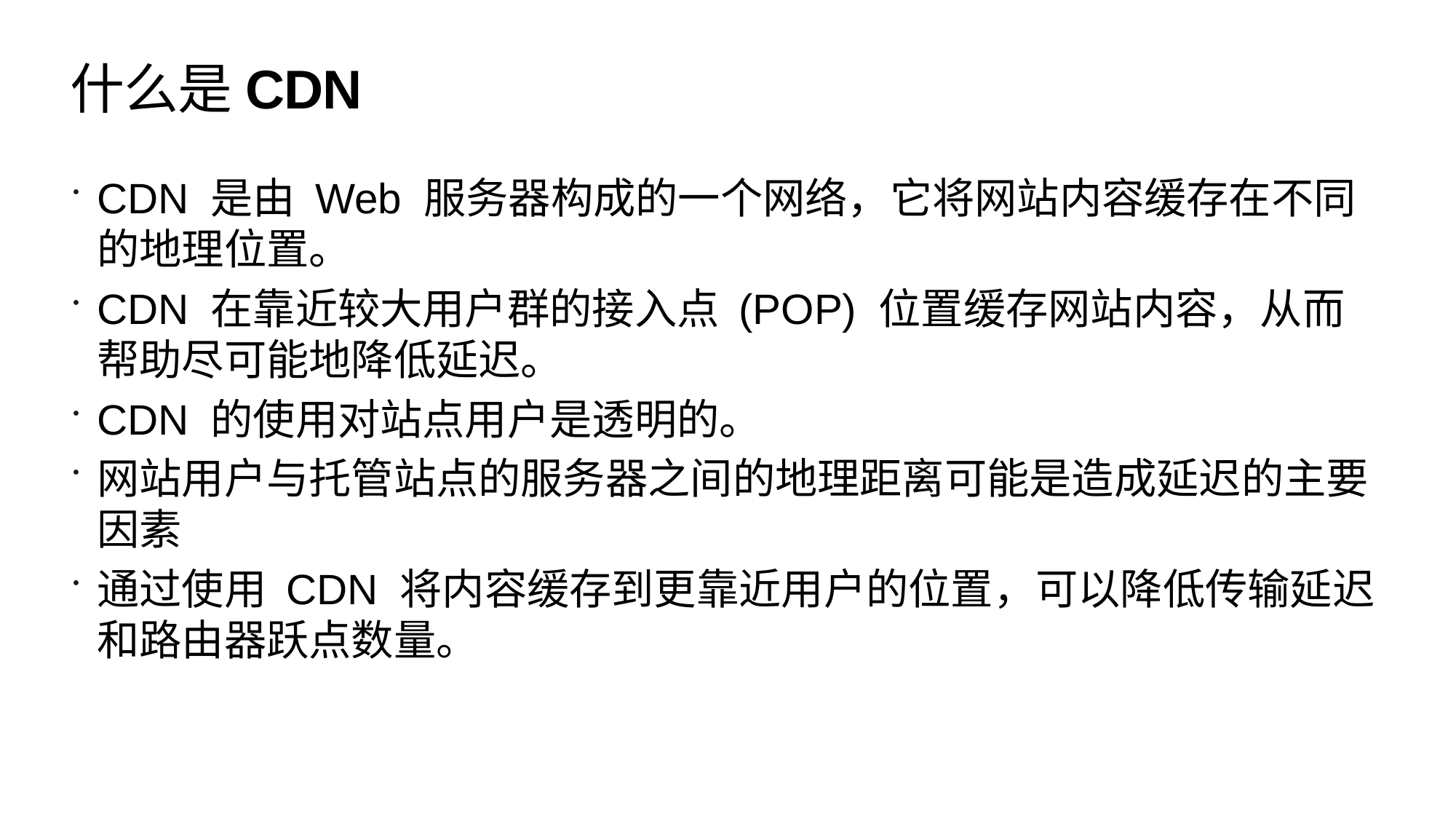

# 什么是CDN
CDN 是由 Web 服务器构成的一个网络，它将网站内容缓存在不同的地理位置。
CDN 在靠近较大用户群的接入点 (POP) 位置缓存网站内容，从而帮助尽可能地降低延迟。
CDN 的使用对站点用户是透明的。
网站用户与托管站点的服务器之间的地理距离可能是造成延迟的主要因素
通过使用 CDN 将内容缓存到更靠近用户的位置，可以降低传输延迟和路由器跃点数量。